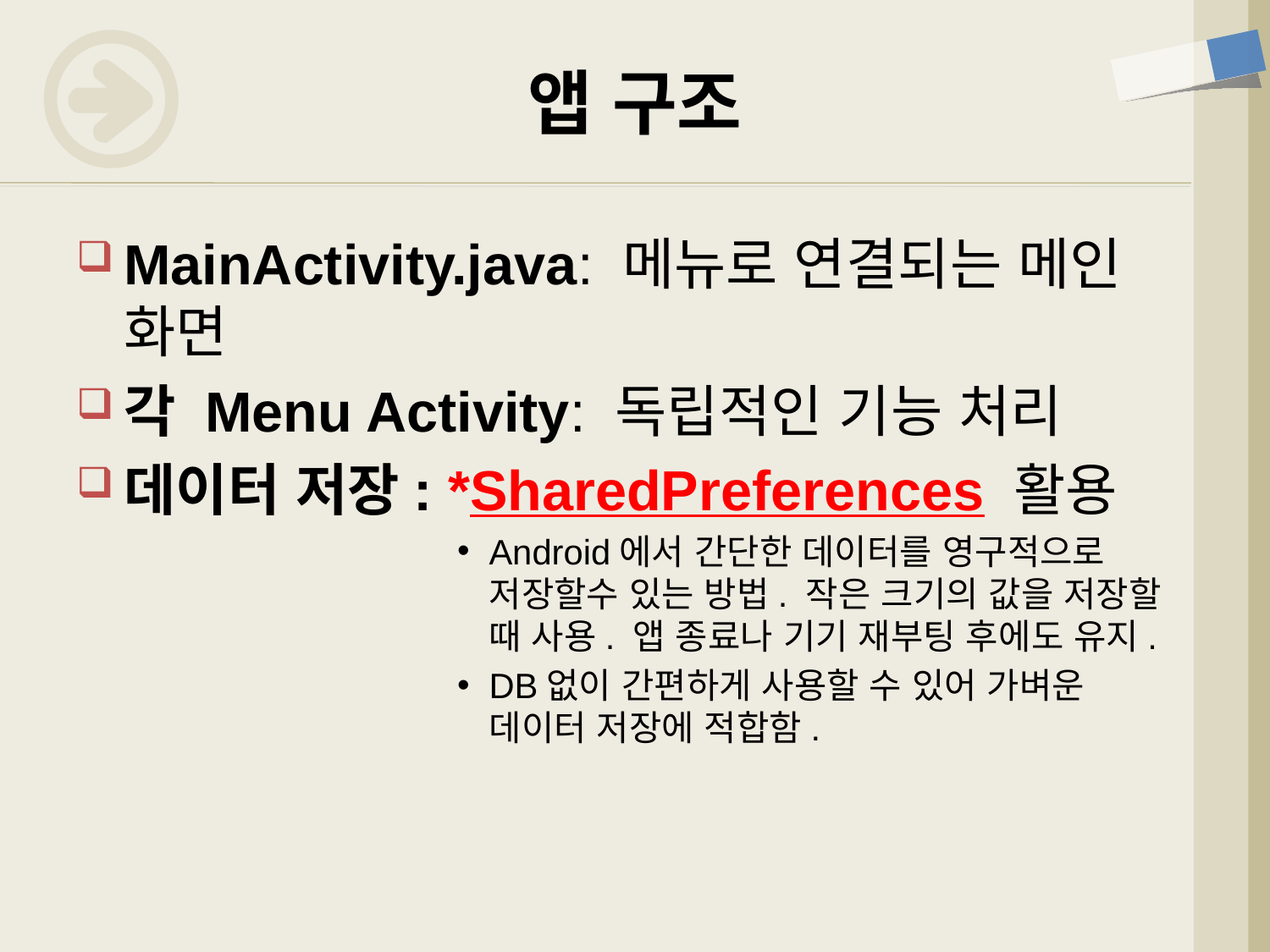

# 앱 구조
MainActivity.java: 메뉴로 연결되는 메인 화면
각 Menu Activity: 독립적인 기능 처리
데이터 저장: *SharedPreferences 활용
Android에서 간단한 데이터를 영구적으로 저장할수 있는 방법. 작은 크기의 값을 저장할 때 사용. 앱 종료나 기기 재부팅 후에도 유지.
DB없이 간편하게 사용할 수 있어 가벼운 데이터 저장에 적합함.